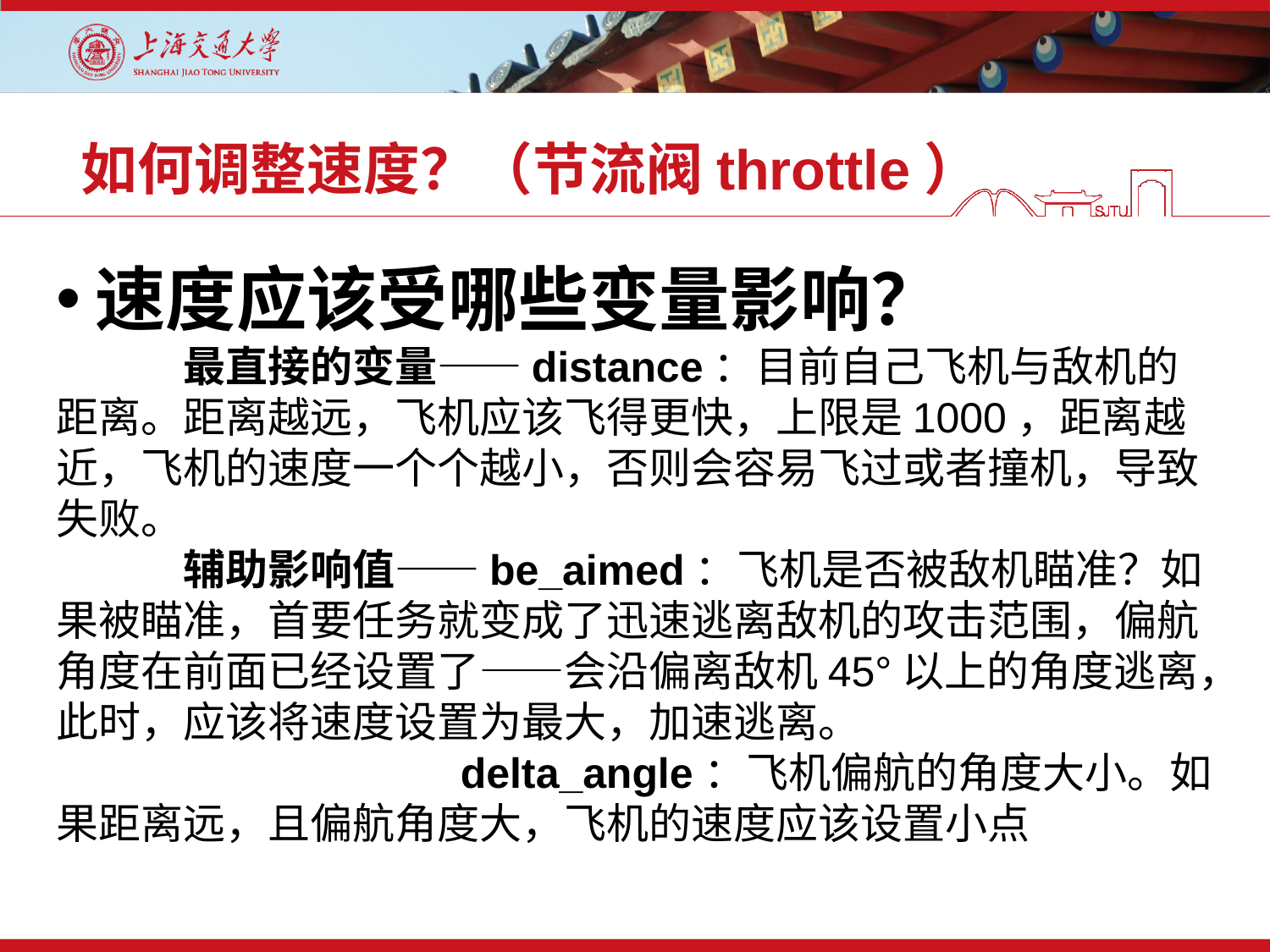

# 如何调整速度？（节流阀throttle）
速度应该受哪些变量影响？
	最直接的变量——distance：目前自己飞机与敌机的距离。距离越远，飞机应该飞得更快，上限是1000，距离越近，飞机的速度一个个越小，否则会容易飞过或者撞机，导致失败。
	辅助影响值——be_aimed：飞机是否被敌机瞄准？如果被瞄准，首要任务就变成了迅速逃离敌机的攻击范围，偏航角度在前面已经设置了——会沿偏离敌机45°以上的角度逃离，此时，应该将速度设置为最大，加速逃离。
			  delta_angle：飞机偏航的角度大小。如果距离远，且偏航角度大，飞机的速度应该设置小点